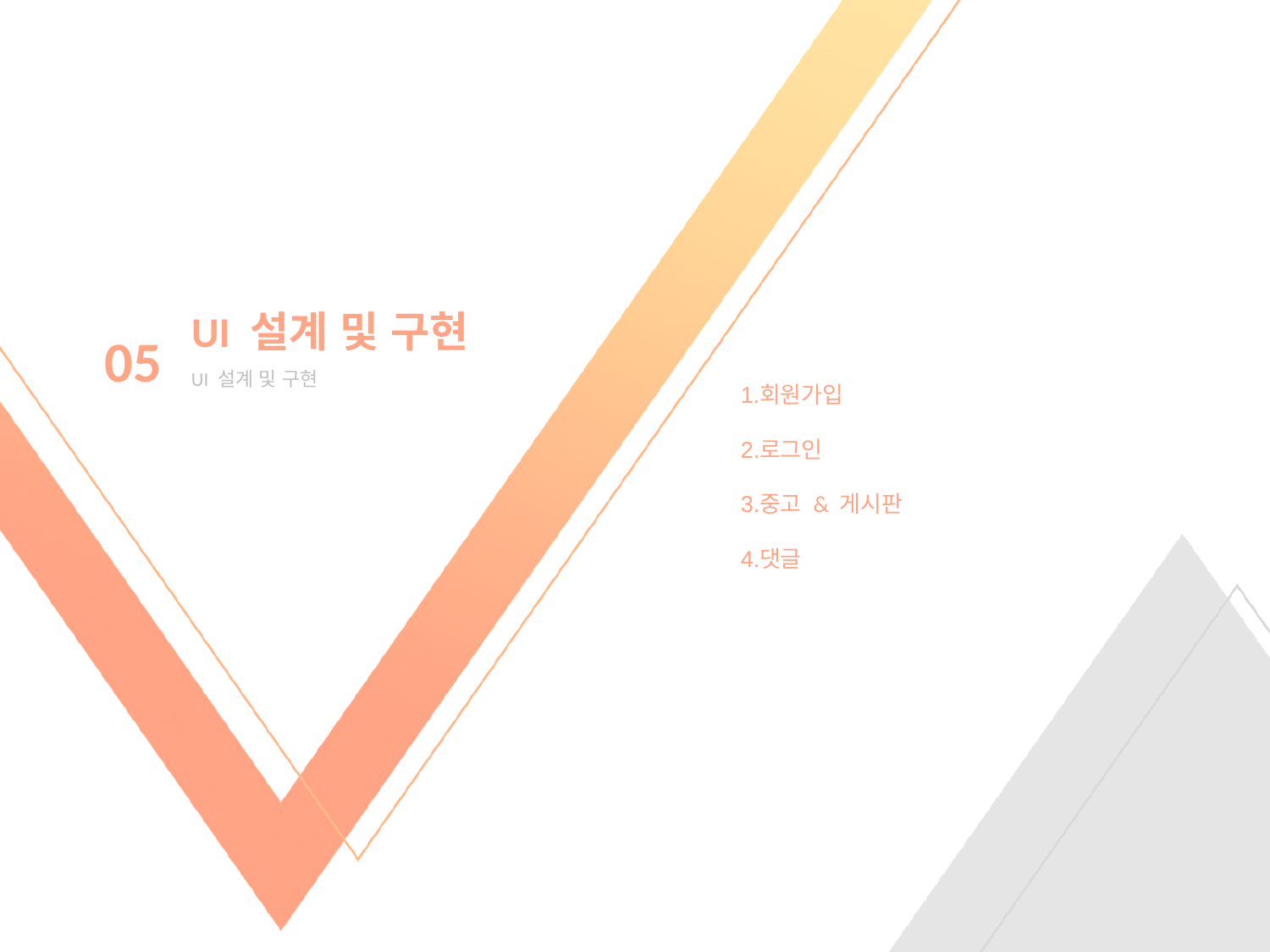

UI 설계 및 구현
05
UI 설계 및 구현
회원가입
로그인
중고 & 게시판
댓글